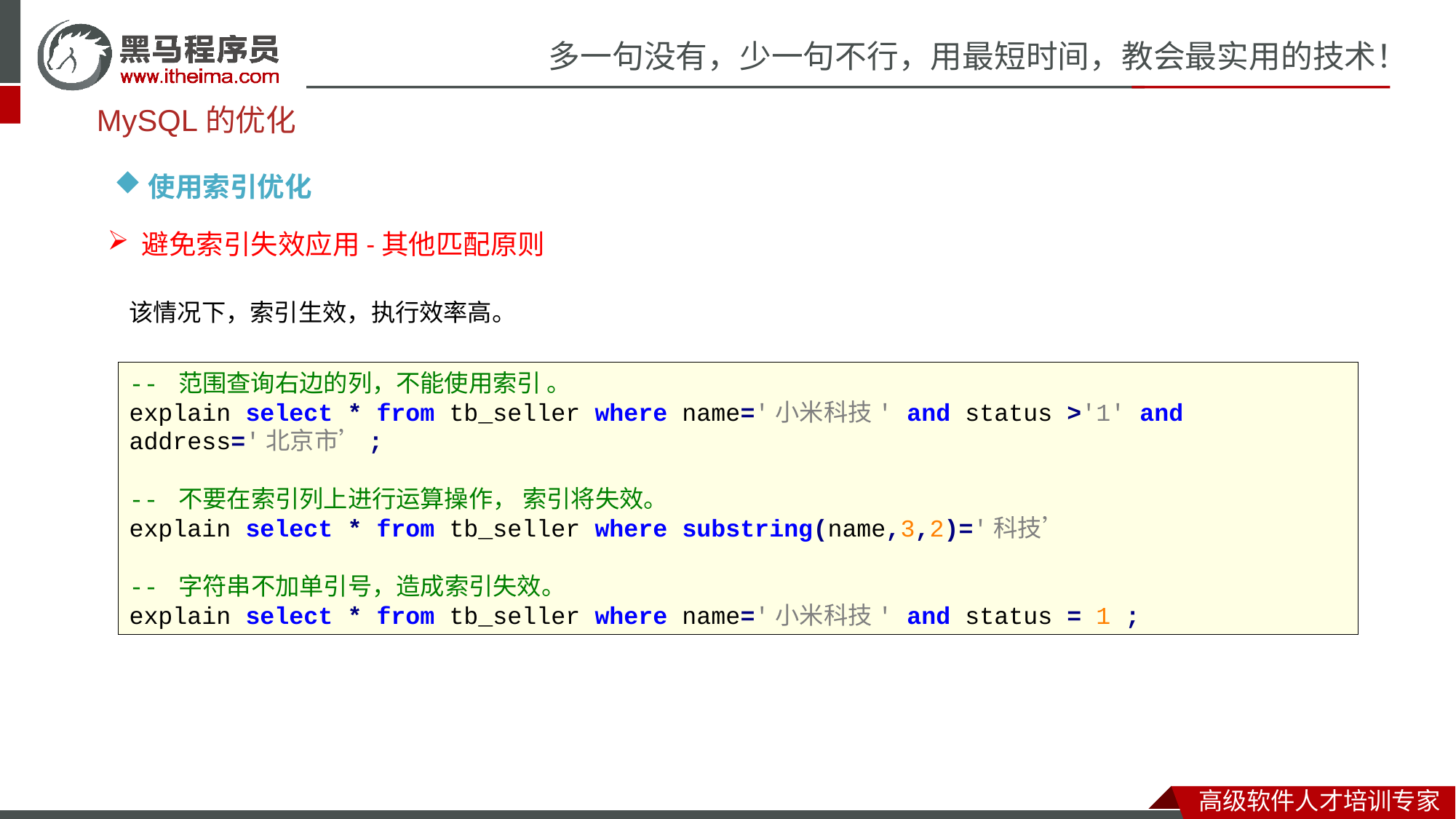

MySQL的优化
使用索引优化
避免索引失效应用-其他匹配原则
该情况下，索引生效，执行效率高。
-- 范围查询右边的列，不能使用索引 。
explain select * from tb_seller where name='小米科技' and status >'1' and address='北京市’;

-- 不要在索引列上进行运算操作， 索引将失效。
explain select * from tb_seller where substring(name,3,2)='科技’

-- 字符串不加单引号，造成索引失效。
explain select * from tb_seller where name='小米科技' and status = 1 ;